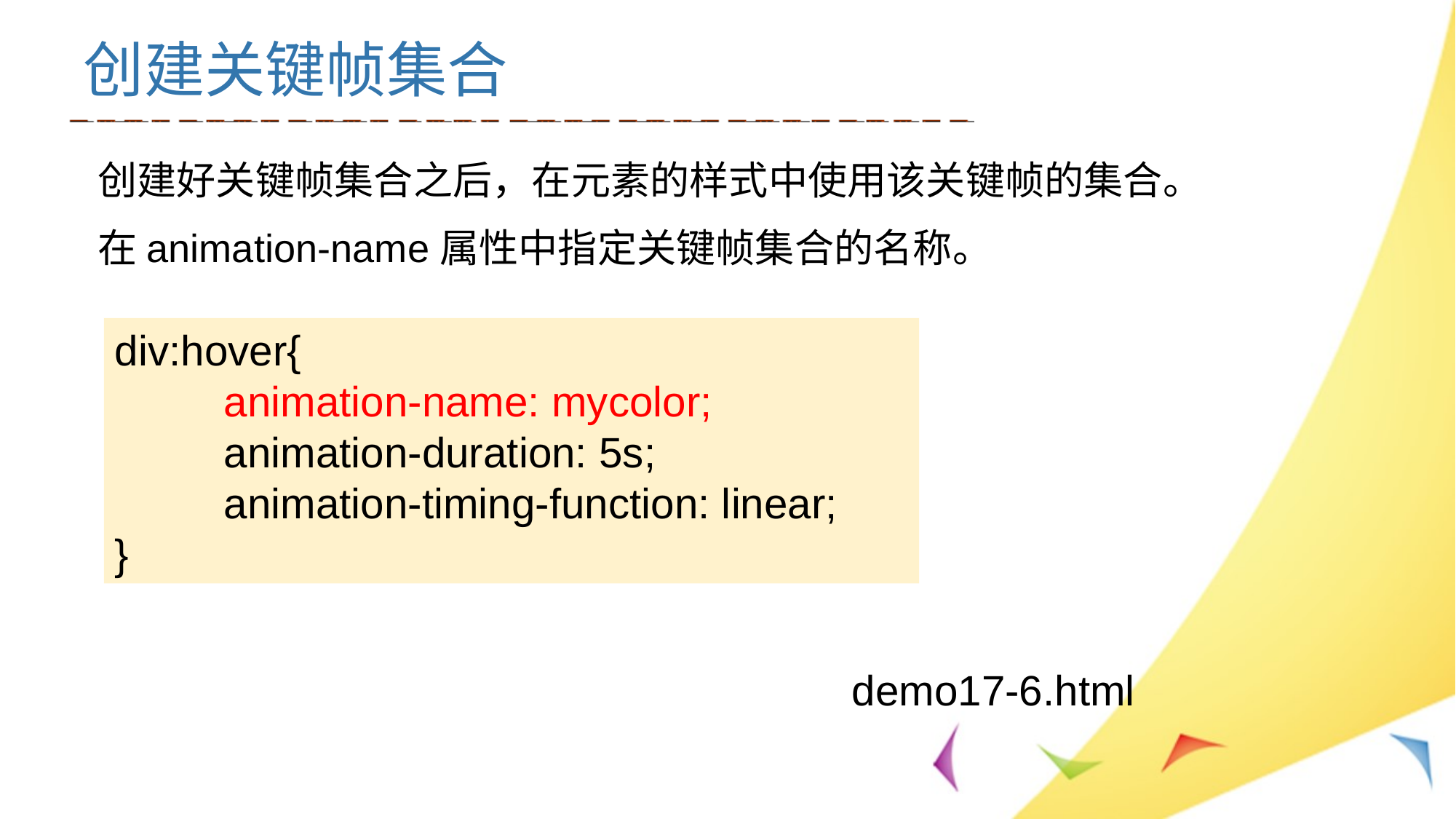

# 创建关键帧集合
创建好关键帧集合之后，在元素的样式中使用该关键帧的集合。
在animation-name属性中指定关键帧集合的名称。
div:hover{
	animation-name: mycolor;
	animation-duration: 5s;
	animation-timing-function: linear;
}
demo17-6.html